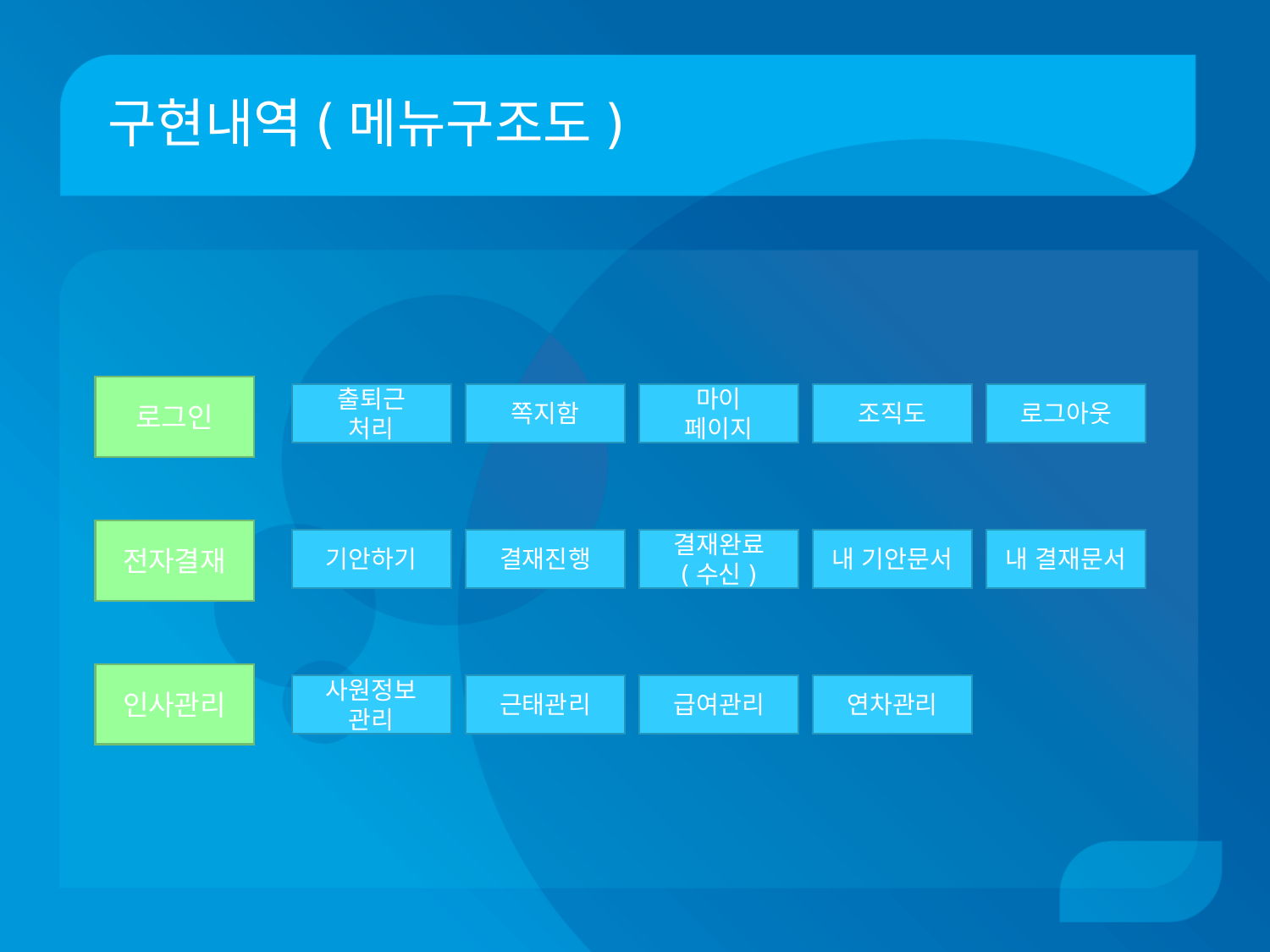

# 구현내역(메뉴구조도)
로그인
출퇴근
처리
쪽지함
마이
페이지
조직도
로그아웃
전자결재
기안하기
결재진행
결재완료
(수신)
내 기안문서
내 결재문서
인사관리
사원정보
관리
근태관리
급여관리
연차관리